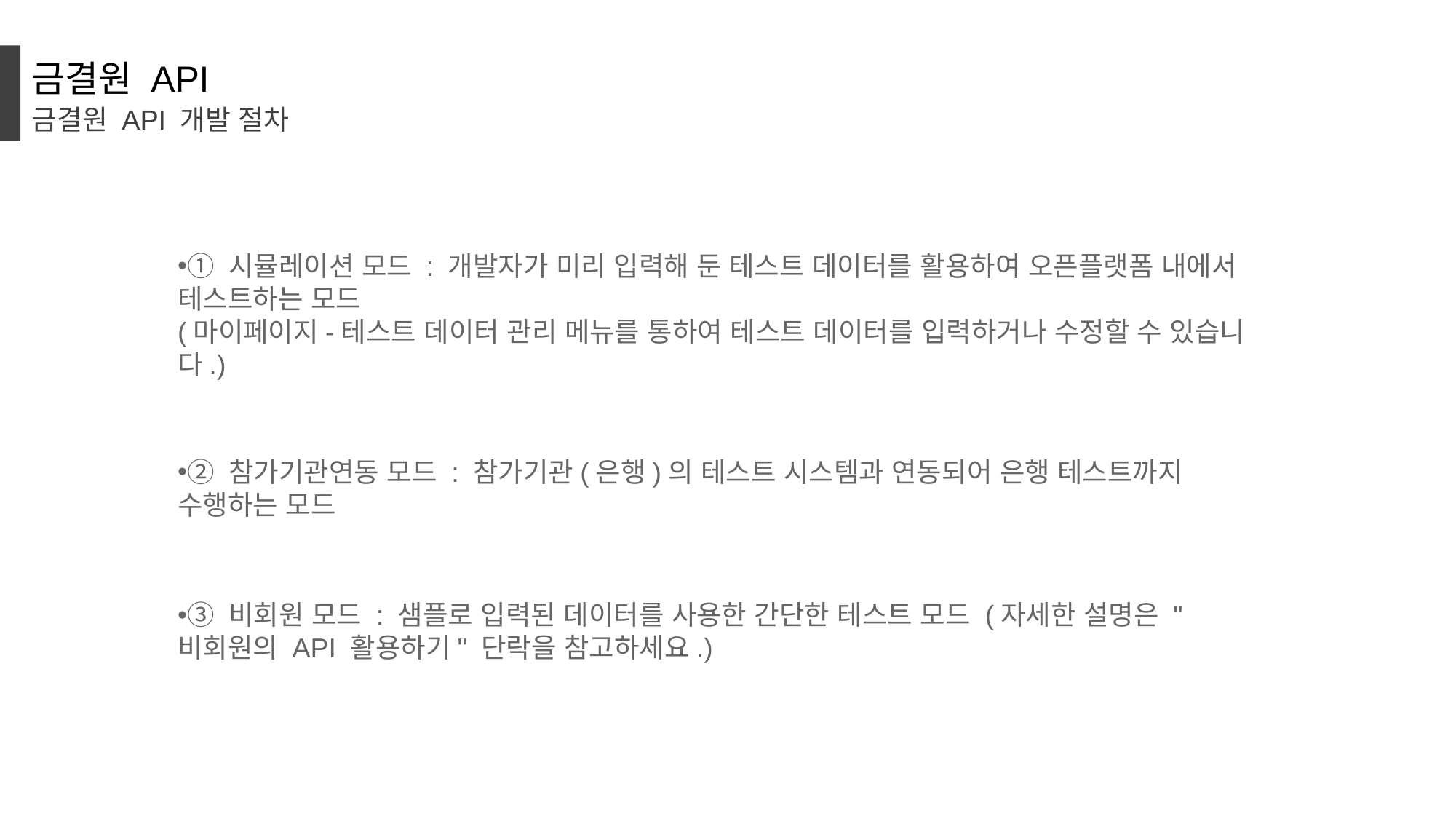

금결원 API
금결원 API 개발 절차
① 시뮬레이션 모드 : 개발자가 미리 입력해 둔 테스트 데이터를 활용하여 오픈플랫폼 내에서 테스트하는 모드
(마이페이지-테스트 데이터 관리 메뉴를 통하여 테스트 데이터를 입력하거나 수정할 수 있습니다.)
② 참가기관연동 모드 : 참가기관(은행)의 테스트 시스템과 연동되어 은행 테스트까지 수행하는 모드

③ 비회원 모드 : 샘플로 입력된 데이터를 사용한 간단한 테스트 모드 (자세한 설명은 "비회원의 API 활용하기" 단락을 참고하세요.)